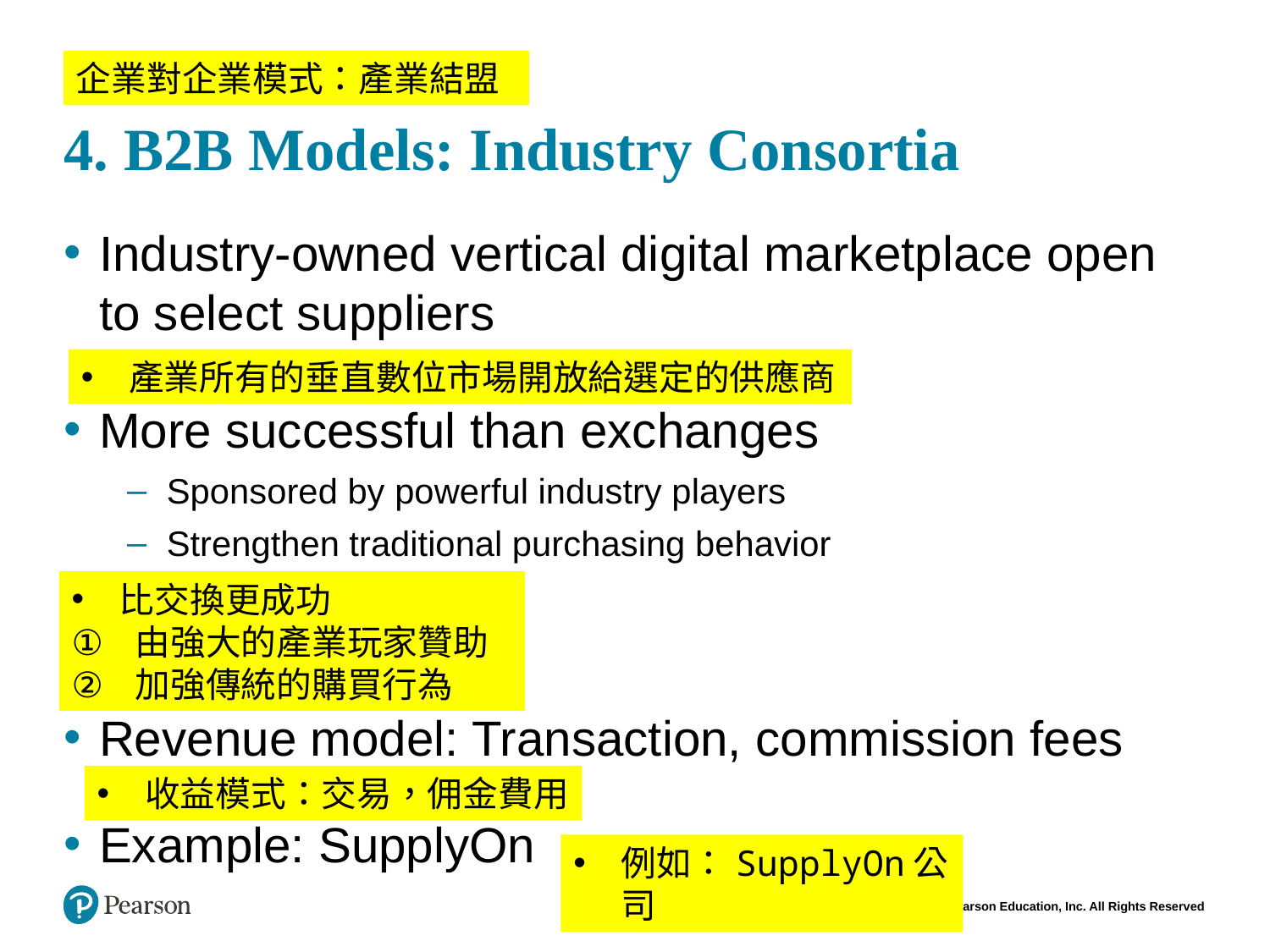

# 4. B2B Models: Industry Consortia
企業對企業模式：產業結盟
Industry-owned vertical digital marketplace open to select suppliers
More successful than exchanges
Sponsored by powerful industry players
Strengthen traditional purchasing behavior
Revenue model: Transaction, commission fees
Example: SupplyOn
產業所有的垂直數位市場開放給選定的供應商
比交換更成功
由強大的產業玩家贊助
加強傳統的購買行為
收益模式：交易，佣金費用
例如：SupplyOn公司